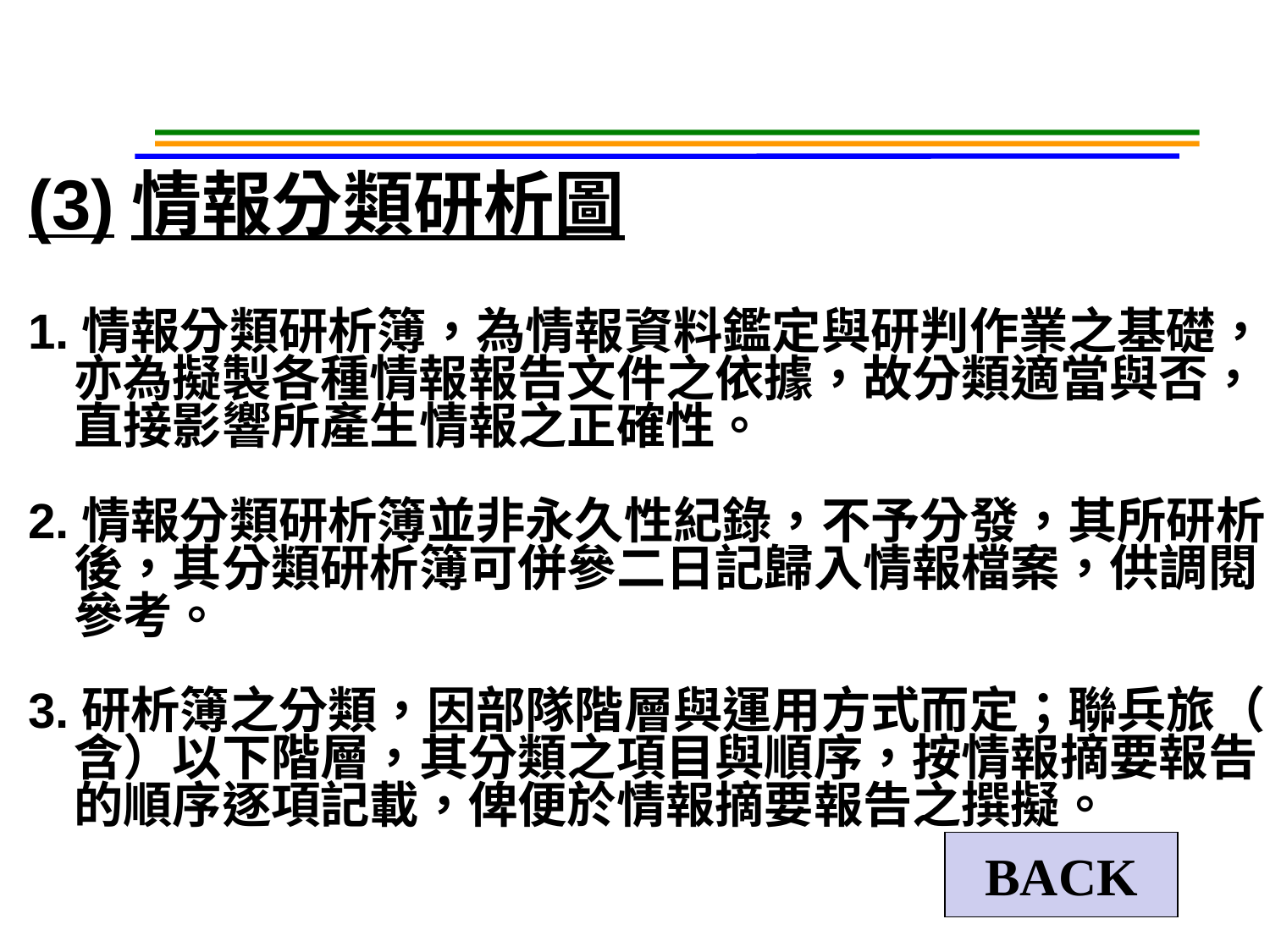

(3)情報分類研析圖

1.情報分類研析簿，為情報資料鑑定與研判作業之基礎，
   亦為擬製各種情報報告文件之依據，故分類適當與否，
   直接影響所產生情報之正確性。

2.情報分類研析簿並非永久性紀錄，不予分發，其所研析
   後，其分類研析簿可併參二日記歸入情報檔案，供調閱
   參考。

3.研析簿之分類，因部隊階層與運用方式而定；聯兵旅（
   含）以下階層，其分類之項目與順序，按情報摘要報告
   的順序逐項記載，俾便於情報摘要報告之撰擬。
BACK